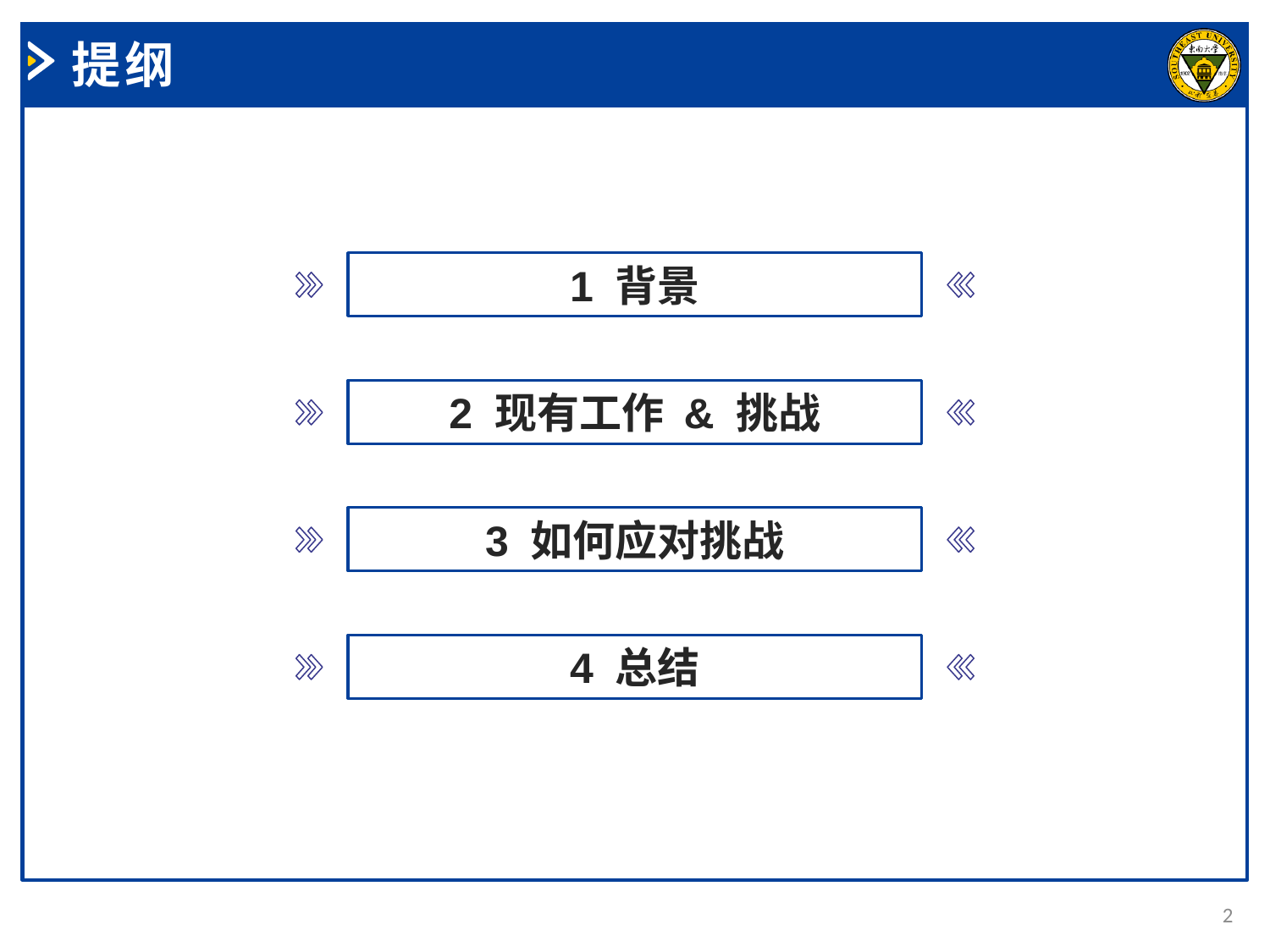

提纲
1 背景

2 现有工作 & 挑战

3 如何应对挑战

4 总结

2